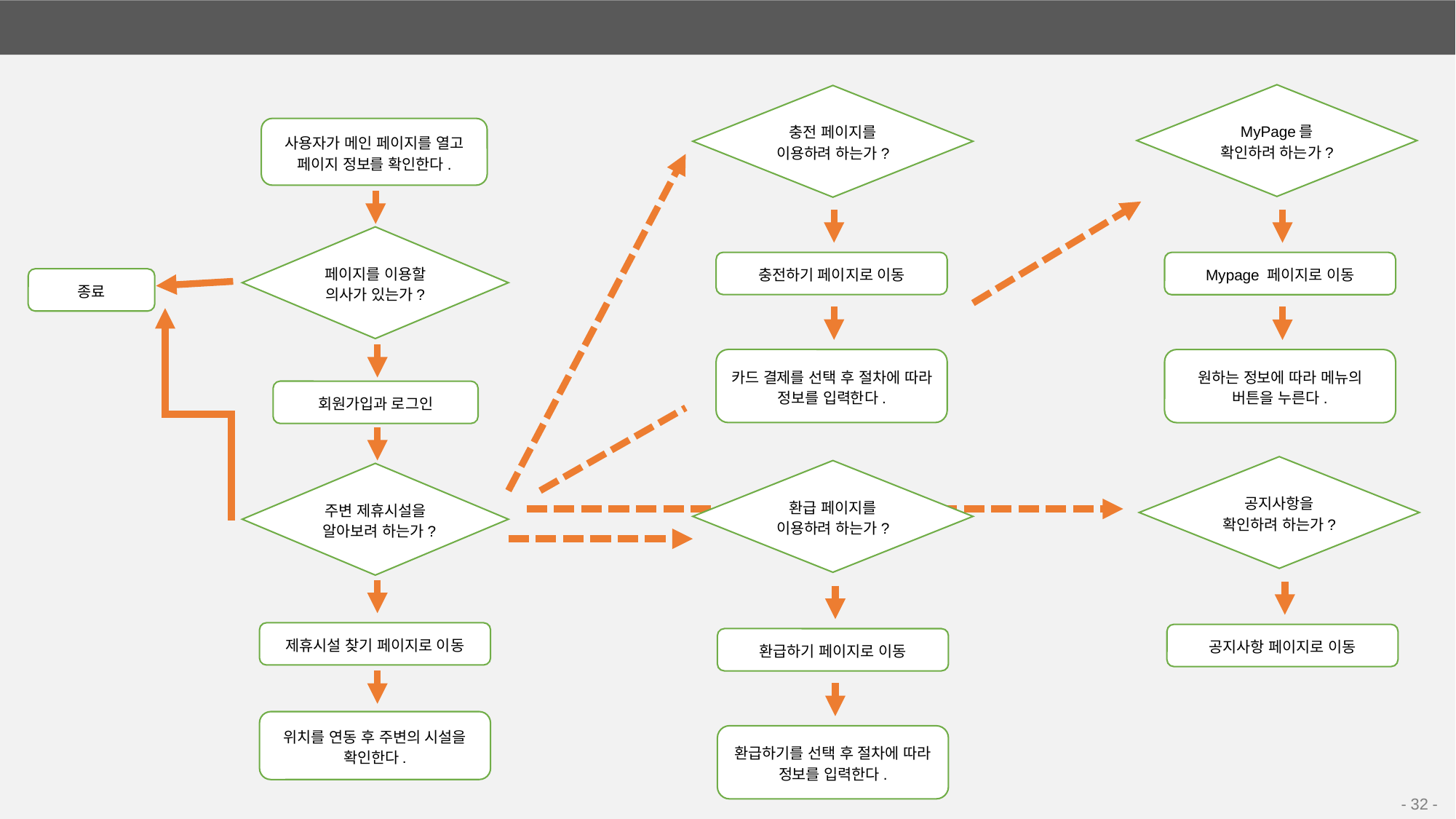

03. 동작 교칙 흐름도
MyPage를 확인하려 하는가?
충전 페이지를 이용하려 하는가?
사용자가 메인 페이지를 열고 페이지 정보를 확인한다.
페이지를 이용할 의사가 있는가?
종료
회원가입과 로그인
주변 제휴시설을 알아보려 하는가?
제휴시설 찾기 페이지로 이동
위치를 연동 후 주변의 시설을 확인한다.
충전하기 페이지로 이동
Mypage 페이지로 이동
카드 결제를 선택 후 절차에 따라 정보를 입력한다.
원하는 정보에 따라 메뉴의 버튼을 누른다.
공지사항을 확인하려 하는가?
환급 페이지를 이용하려 하는가?
공지사항 페이지로 이동
환급하기 페이지로 이동
환급하기를 선택 후 절차에 따라 정보를 입력한다.
- 32 -